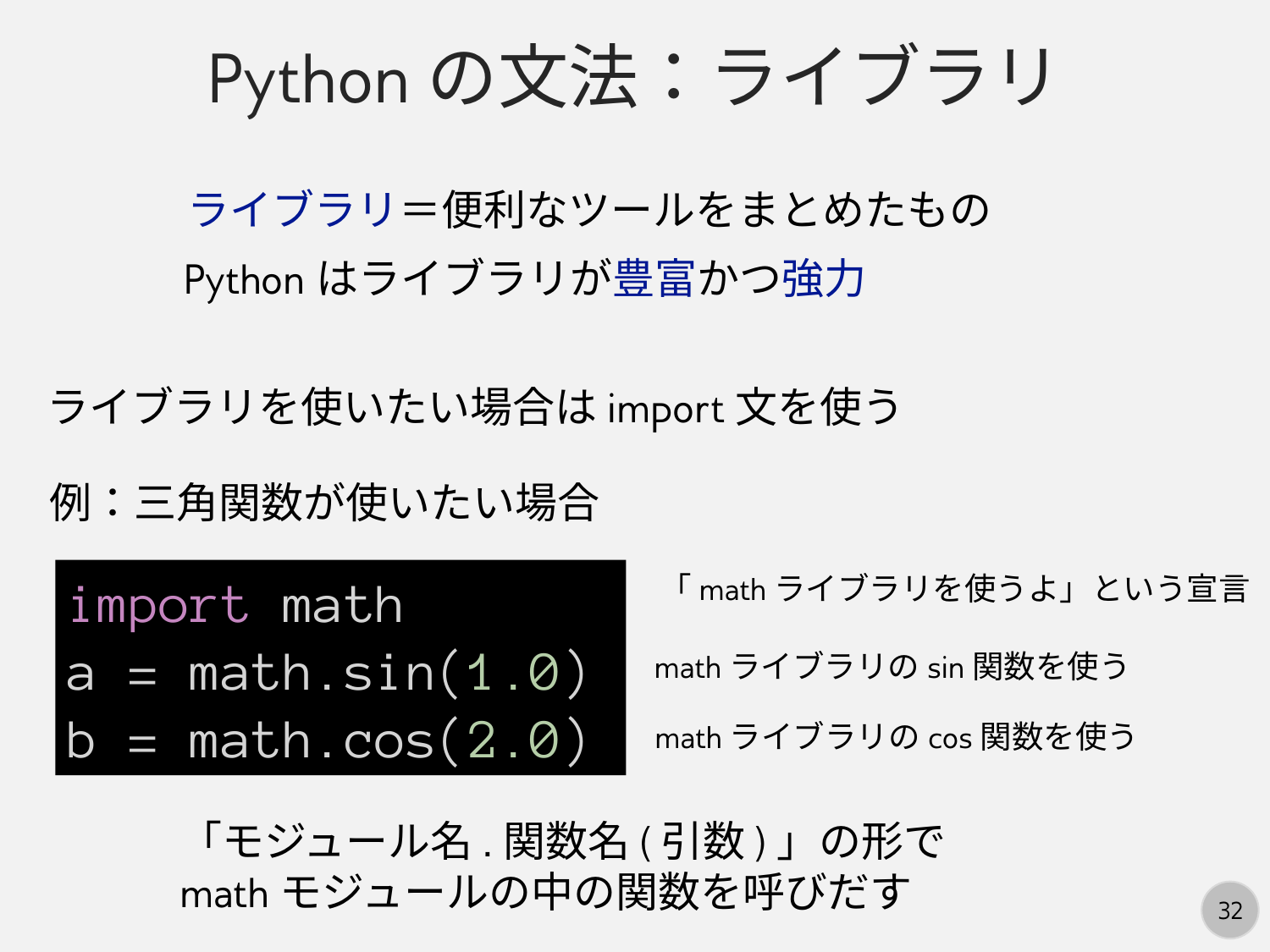

Pythonの文法：ライブラリ
ライブラリ＝便利なツールをまとめたもの
Pythonはライブラリが豊富かつ強力
ライブラリを使いたい場合はimport文を使う
例：三角関数が使いたい場合
import math
a = math.sin(1.0)
b = math.cos(2.0)
「mathライブラリを使うよ」という宣言
mathライブラリのsin関数を使う
mathライブラリのcos関数を使う
「モジュール名.関数名(引数)」の形で
mathモジュールの中の関数を呼びだす